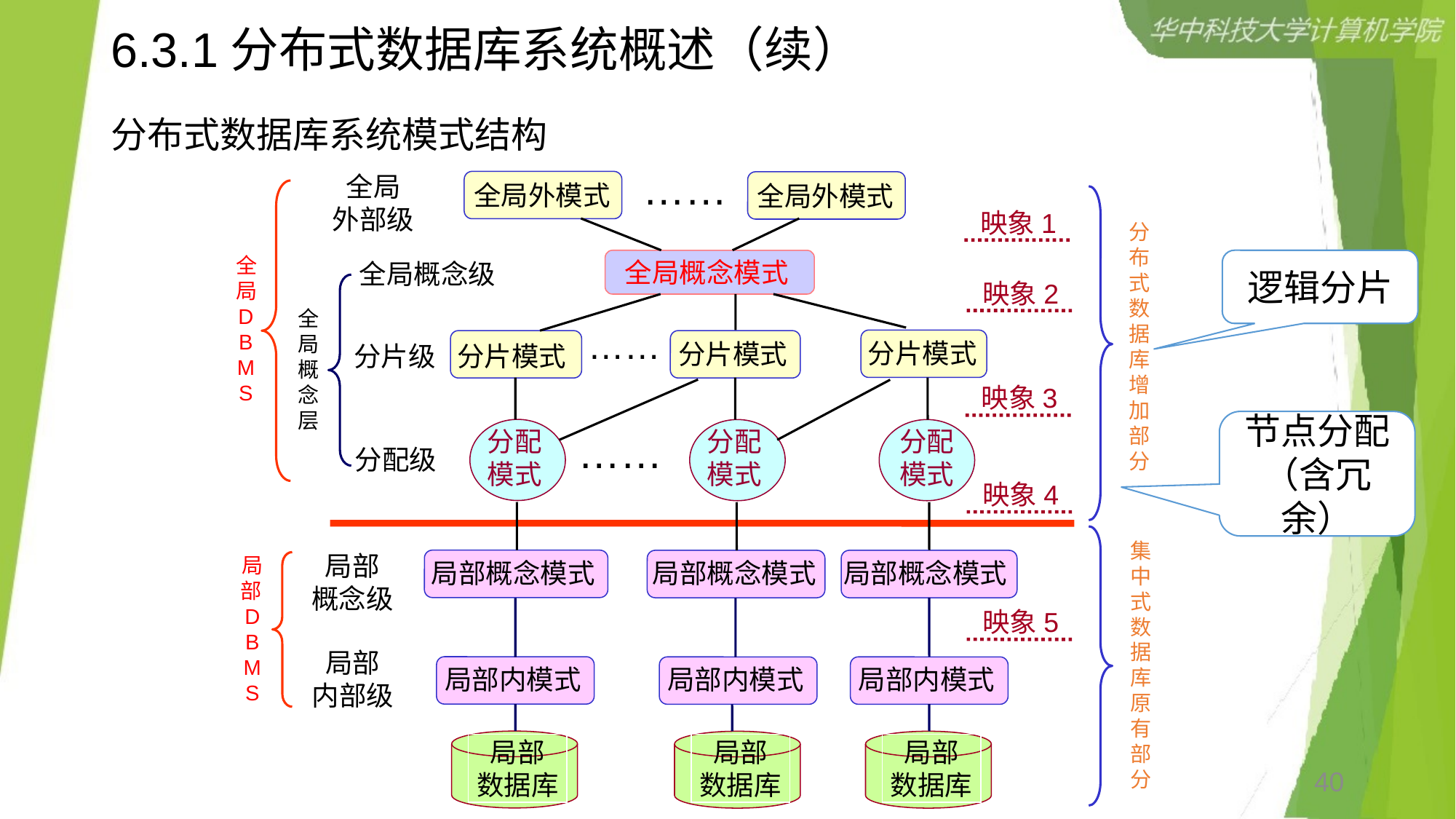

# 6.3.1分布式数据库系统概述（续）
分布式数据库系统模式结构
……
全局
外部级

全局外模式
全局外模式

映象1

分布式数据库增加部分

全局概念模式
全局DBMS
全局概念级

映象2

全局概念层
……

分片模式
分片模式
分片级
分片模式

映象3

……
分配模式
分配模式
分配模式
分配级
映象4

集中式数据库原有部分
局部
概念级

局部DBMS

局部概念模式
局部概念模式
局部概念模式

映象5

局部
内部级

局部内模式
局部内模式
局部内模式

局部
数据库
局部
数据库
局部
数据库
逻辑分片
节点分配（含冗余）
40